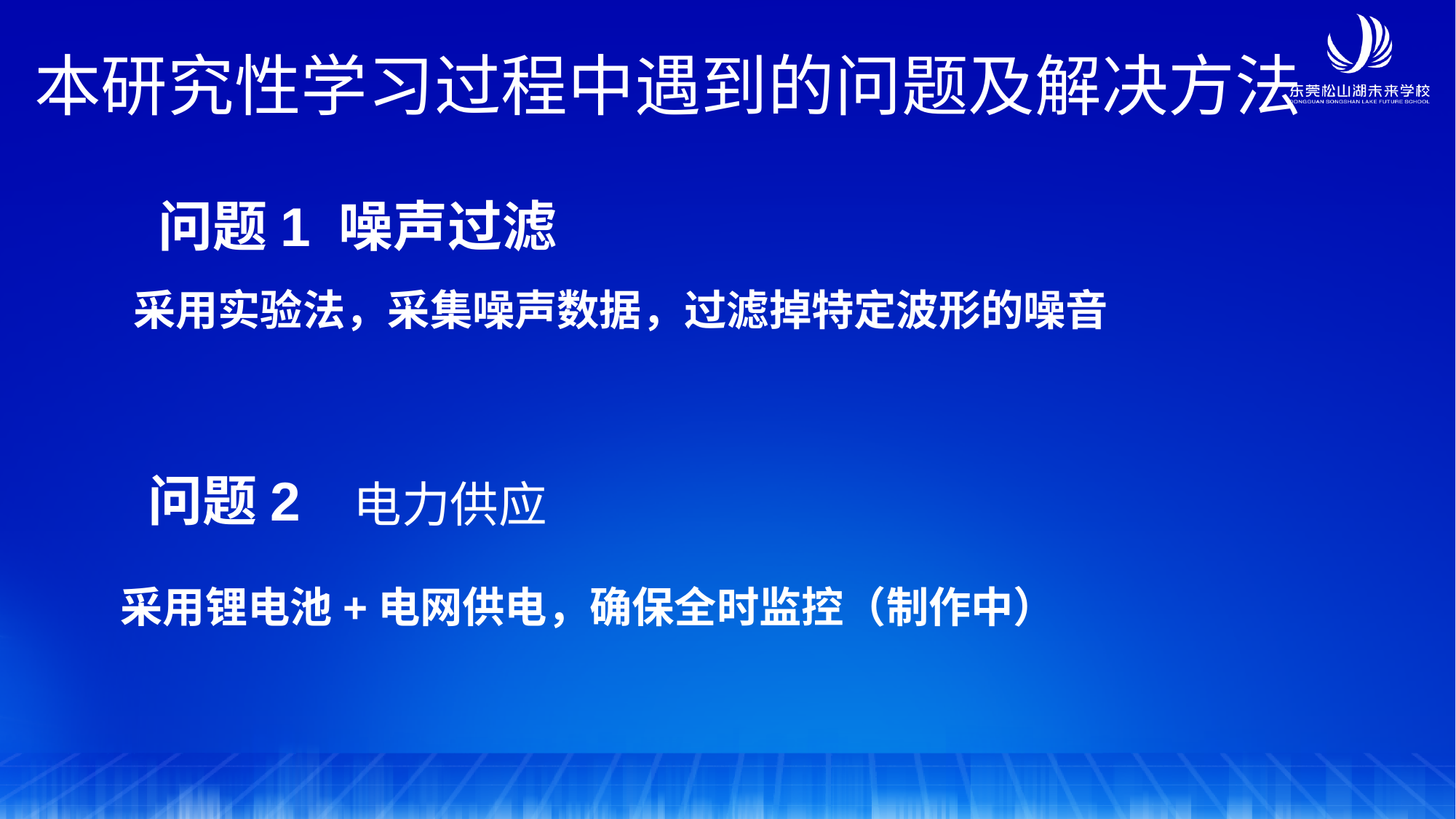

本研究性学习过程中遇到的问题及解决方法
问题1 噪声过滤
采用实验法，采集噪声数据，过滤掉特定波形的噪音
电力供应
问题2
采用锂电池+电网供电，确保全时监控（制作中）